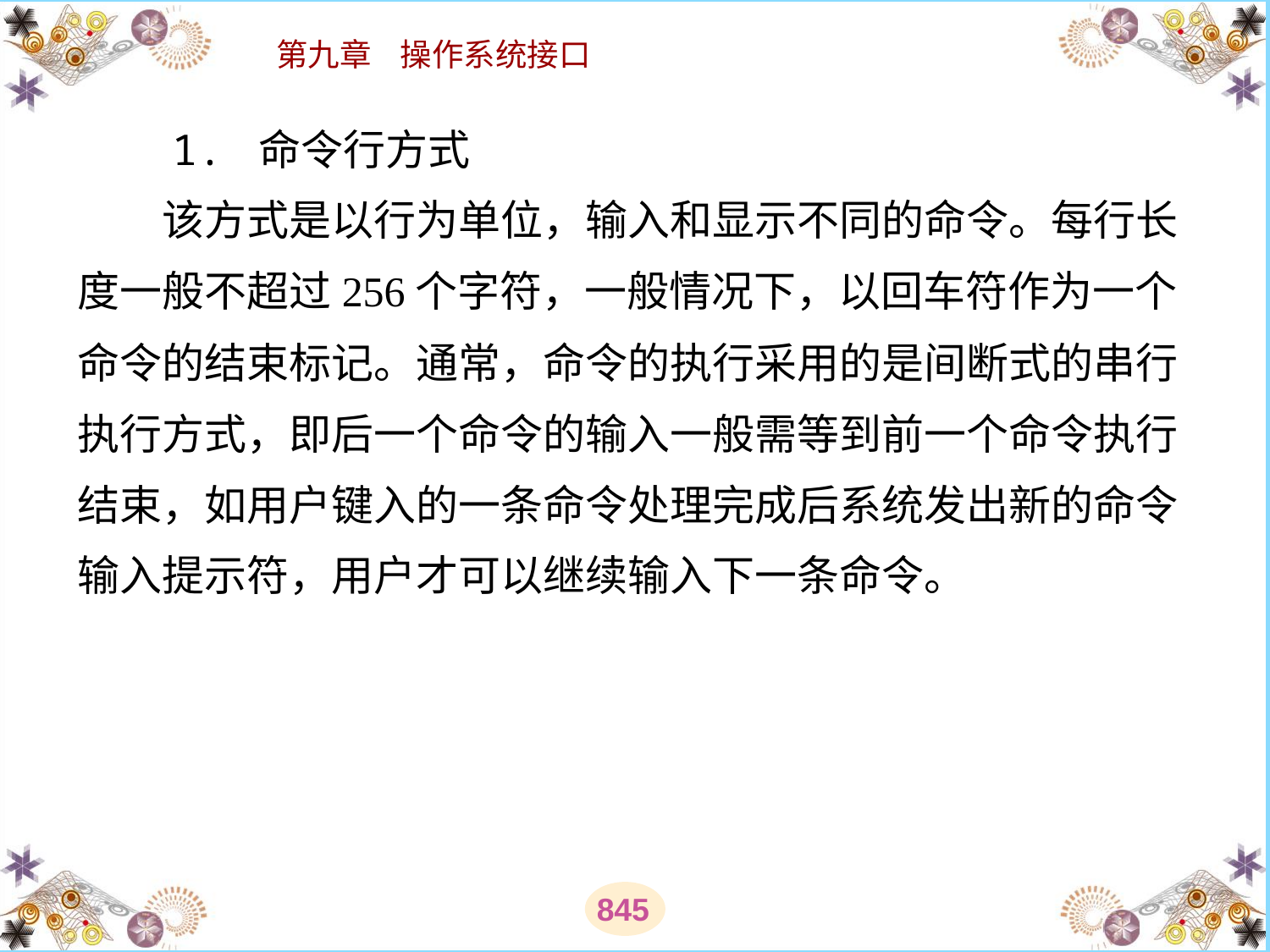

# 1. 命令行方式 　　该方式是以行为单位，输入和显示不同的命令。每行长度一般不超过256个字符，一般情况下，以回车符作为一个命令的结束标记。通常，命令的执行采用的是间断式的串行执行方式，即后一个命令的输入一般需等到前一个命令执行结束，如用户键入的一条命令处理完成后系统发出新的命令输入提示符，用户才可以继续输入下一条命令。